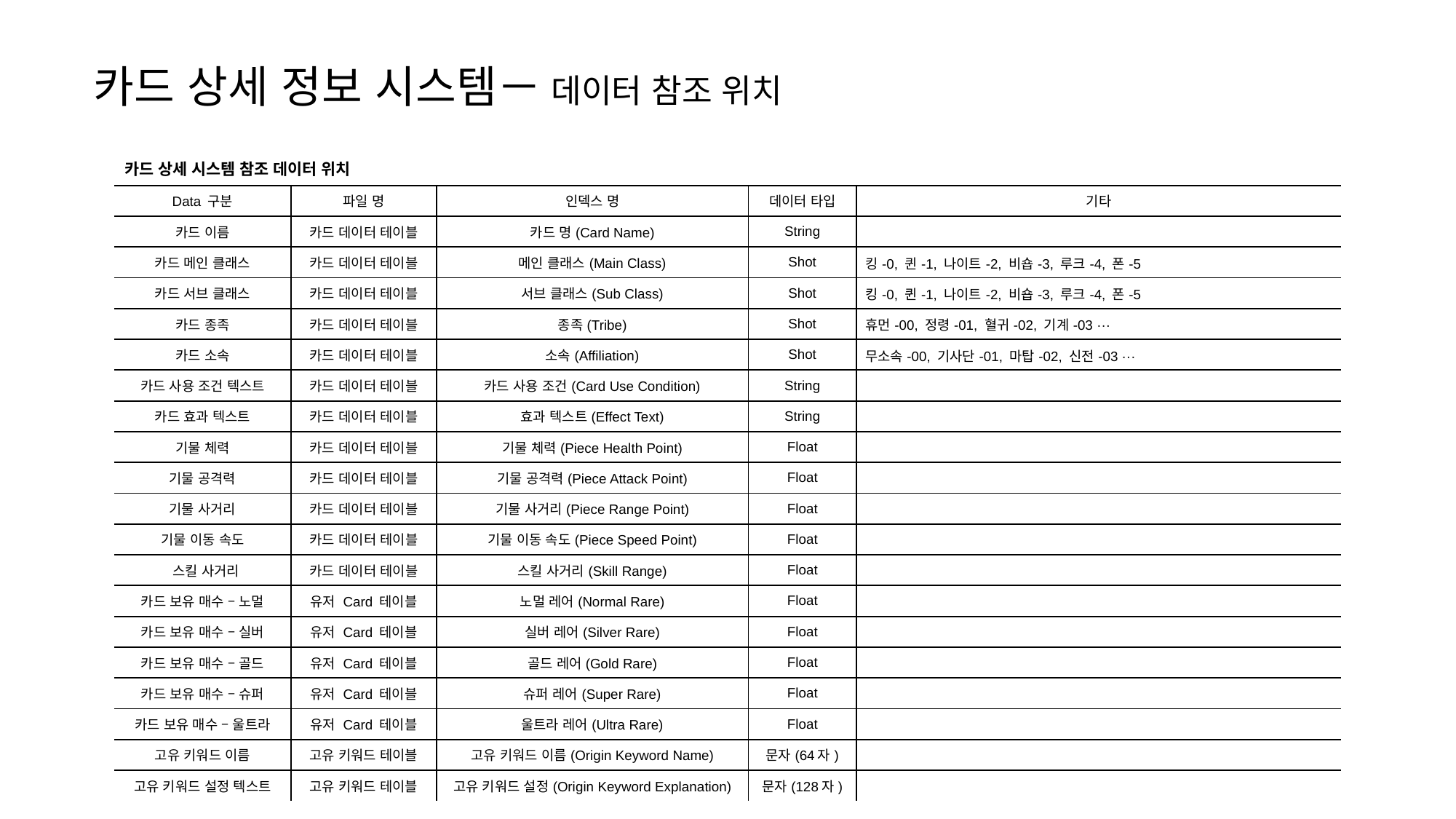

카드 상세 정보 시스템－ 데이터 참조 위치
| 카드 상세 시스템 참조 데이터 위치 |  |  |  |  |
| --- | --- | --- | --- | --- |
| Data 구분 | 파일 명 | 인덱스 명 | 데이터 타입 | 기타 |
| 카드 이름 | 카드 데이터 테이블 | 카드 명(Card Name) | String |  |
| 카드 메인 클래스 | 카드 데이터 테이블 | 메인 클래스(Main Class) | Shot | 킹-0, 퀸-1, 나이트-2, 비숍-3, 루크-4, 폰-5 |
| 카드 서브 클래스 | 카드 데이터 테이블 | 서브 클래스(Sub Class) | Shot | 킹-0, 퀸-1, 나이트-2, 비숍-3, 루크-4, 폰-5 |
| 카드 종족 | 카드 데이터 테이블 | 종족(Tribe) | Shot | 휴먼-00, 정령-01, 혈귀-02, 기계-03 ··· |
| 카드 소속 | 카드 데이터 테이블 | 소속(Affiliation) | Shot | 무소속-00, 기사단-01, 마탑-02, 신전-03 ··· |
| 카드 사용 조건 텍스트 | 카드 데이터 테이블 | 카드 사용 조건(Card Use Condition) | String |  |
| 카드 효과 텍스트 | 카드 데이터 테이블 | 효과 텍스트(Effect Text) | String |  |
| 기물 체력 | 카드 데이터 테이블 | 기물 체력(Piece Health Point) | Float |  |
| 기물 공격력 | 카드 데이터 테이블 | 기물 공격력(Piece Attack Point) | Float |  |
| 기물 사거리 | 카드 데이터 테이블 | 기물 사거리(Piece Range Point) | Float |  |
| 기물 이동 속도 | 카드 데이터 테이블 | 기물 이동 속도(Piece Speed Point) | Float |  |
| 스킬 사거리 | 카드 데이터 테이블 | 스킬 사거리(Skill Range) | Float |  |
| 카드 보유 매수 – 노멀 | 유저 Card 테이블 | 노멀 레어(Normal Rare) | Float |  |
| 카드 보유 매수 – 실버 | 유저 Card 테이블 | 실버 레어(Silver Rare) | Float |  |
| 카드 보유 매수 – 골드 | 유저 Card 테이블 | 골드 레어(Gold Rare) | Float |  |
| 카드 보유 매수 – 슈퍼 | 유저 Card 테이블 | 슈퍼 레어(Super Rare) | Float |  |
| 카드 보유 매수 – 울트라 | 유저 Card 테이블 | 울트라 레어(Ultra Rare) | Float |  |
| 고유 키워드 이름 | 고유 키워드 테이블 | 고유 키워드 이름(Origin Keyword Name) | 문자(64자) |  |
| 고유 키워드 설정 텍스트 | 고유 키워드 테이블 | 고유 키워드 설정(Origin Keyword Explanation) | 문자(128자) |  |